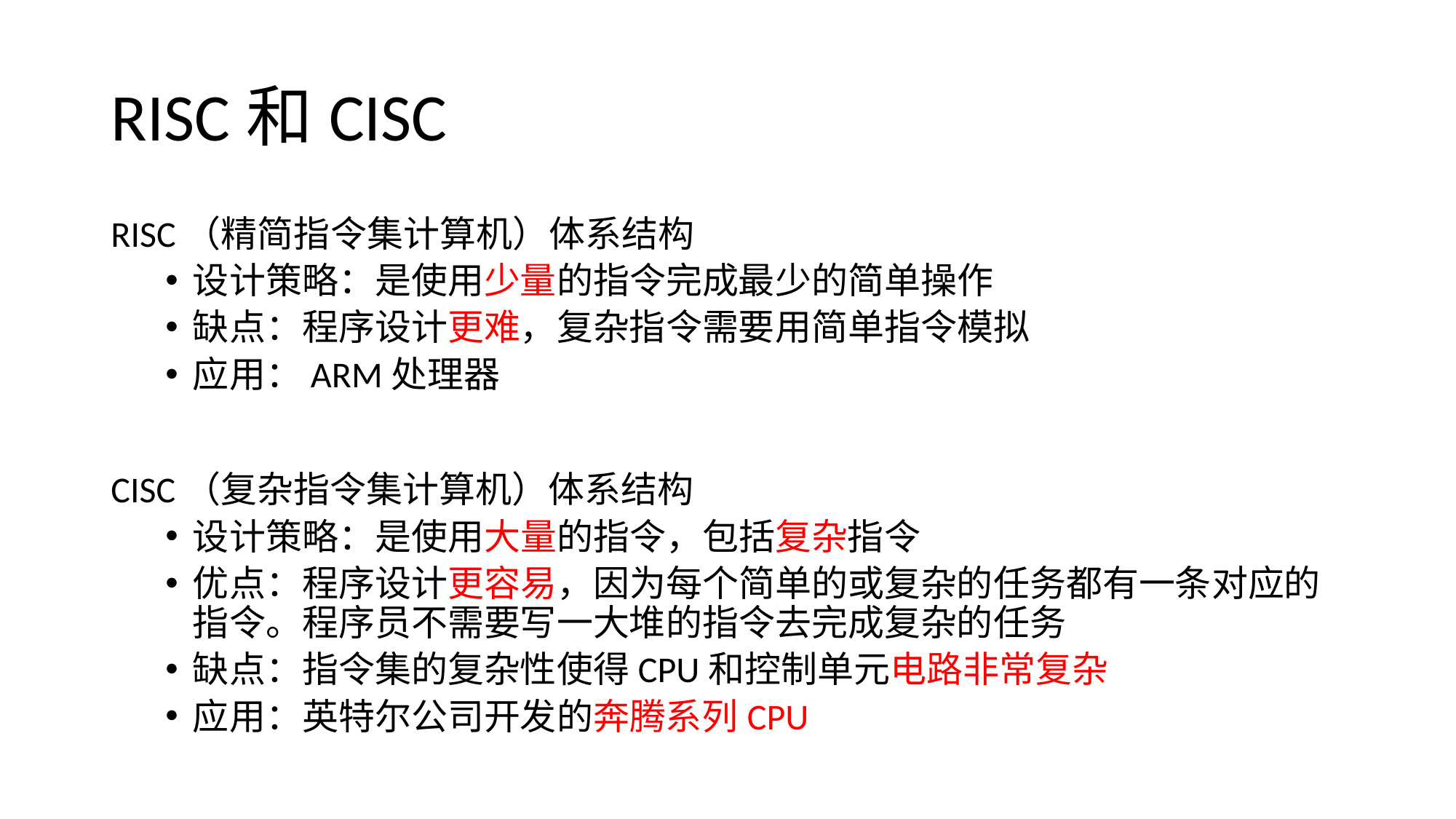

# RISC和CISC
RISC（精简指令集计算机）体系结构
设计策略：是使用少量的指令完成最少的简单操作
缺点：程序设计更难，复杂指令需要用简单指令模拟
应用：ARM处理器

CISC（复杂指令集计算机）体系结构
设计策略：是使用大量的指令，包括复杂指令
优点：程序设计更容易，因为每个简单的或复杂的任务都有一条对应的指令。程序员不需要写一大堆的指令去完成复杂的任务
缺点：指令集的复杂性使得CPU和控制单元电路非常复杂
应用：英特尔公司开发的奔腾系列CPU